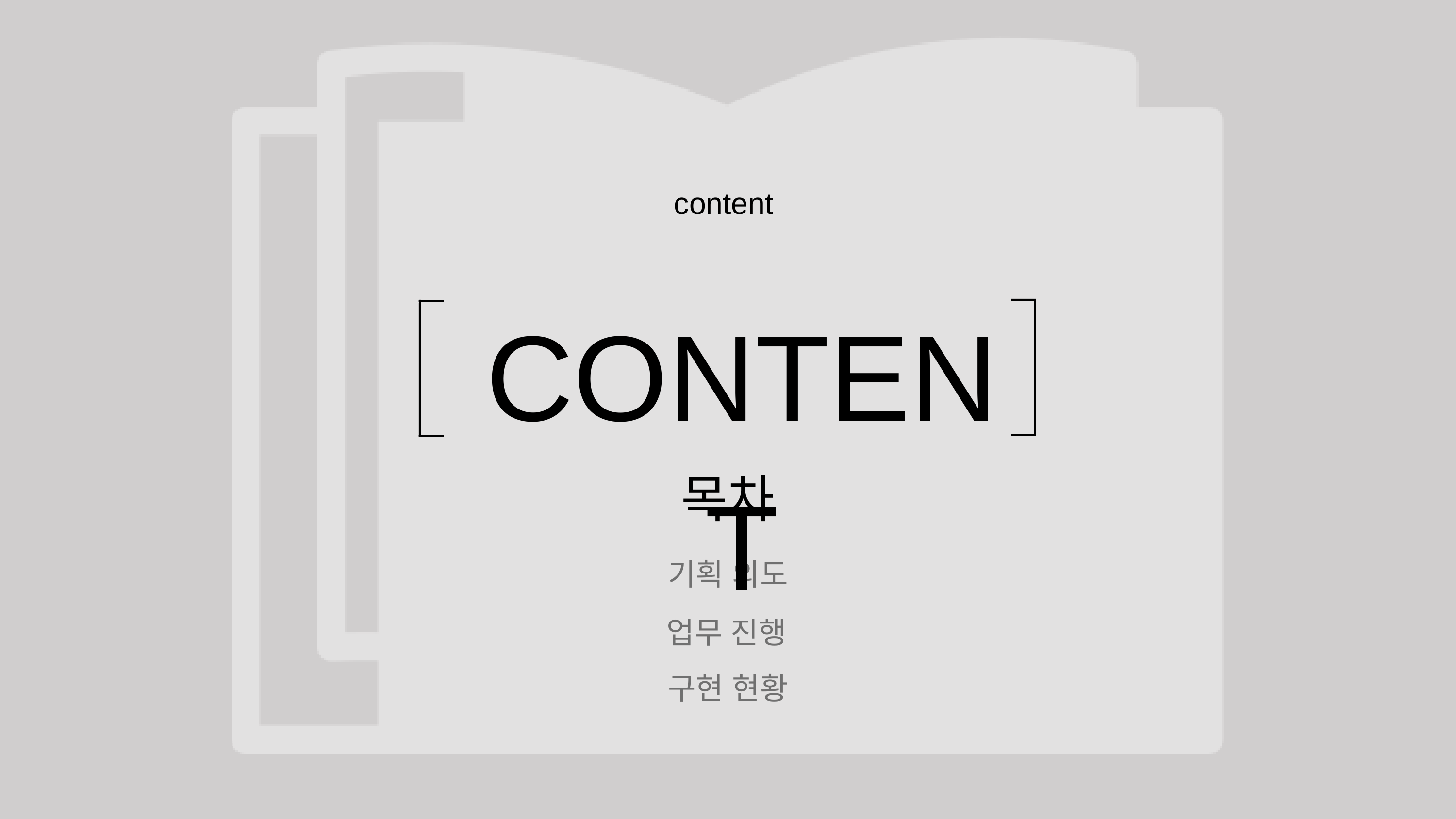

content
CONTENT

목차
기획 의도
업무 진행
구현 현황